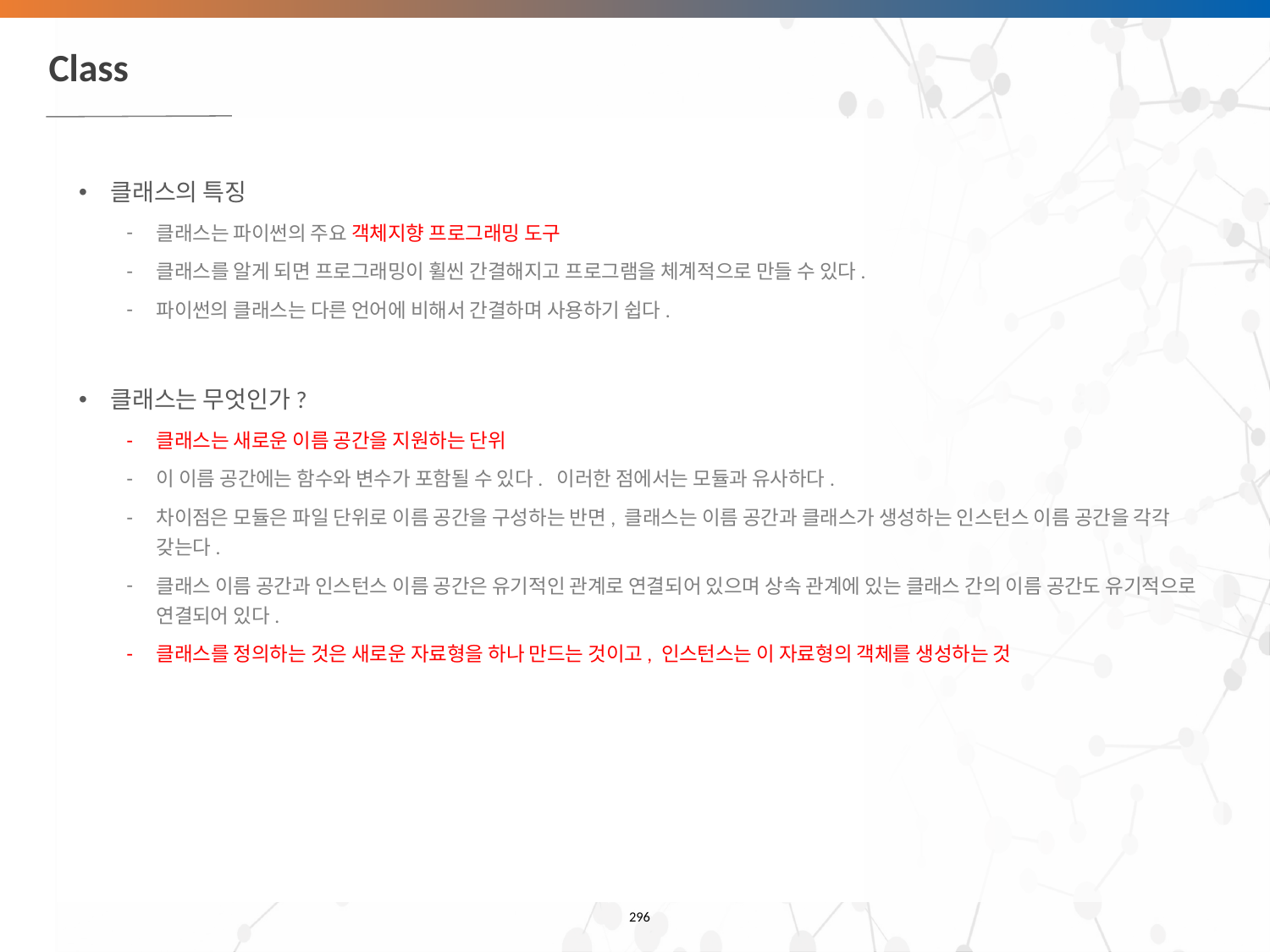

# Class
클래스의 특징
클래스는 파이썬의 주요 객체지향 프로그래밍 도구
클래스를 알게 되면 프로그래밍이 휠씬 간결해지고 프로그램을 체계적으로 만들 수 있다.
파이썬의 클래스는 다른 언어에 비해서 간결하며 사용하기 쉽다.

클래스는 무엇인가?
클래스는 새로운 이름 공간을 지원하는 단위
이 이름 공간에는 함수와 변수가 포함될 수 있다.  이러한 점에서는 모듈과 유사하다.
차이점은 모듈은 파일 단위로 이름 공간을 구성하는 반면, 클래스는 이름 공간과 클래스가 생성하는 인스턴스 이름 공간을 각각 갖는다.
클래스 이름 공간과 인스턴스 이름 공간은 유기적인 관계로 연결되어 있으며 상속 관계에 있는 클래스 간의 이름 공간도 유기적으로 연결되어 있다.
클래스를 정의하는 것은 새로운 자료형을 하나 만드는 것이고, 인스턴스는 이 자료형의 객체를 생성하는 것
296